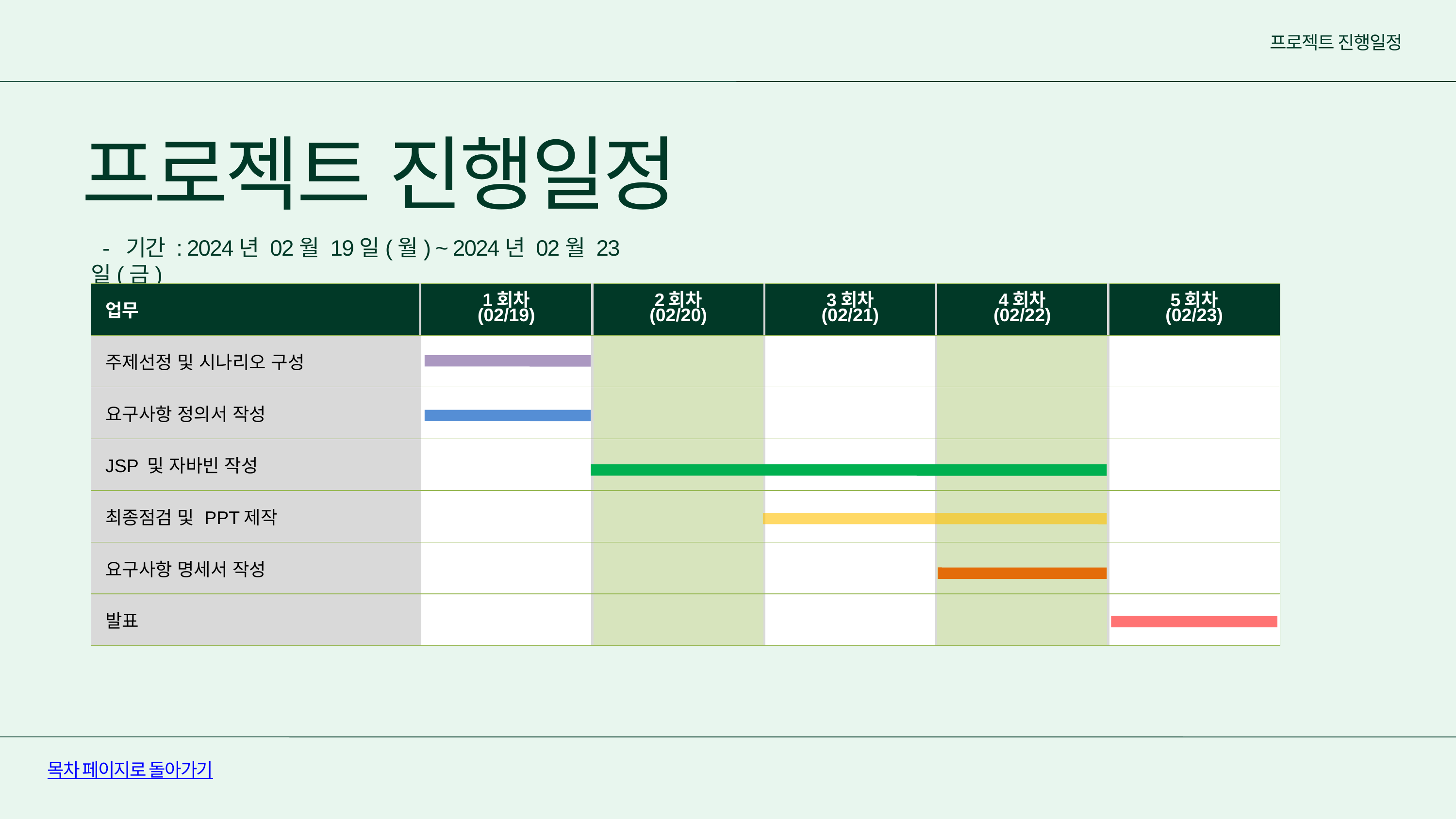

프로젝트 진행일정

프로젝트 진행일정
  -  기간 : 2024년 02월 19일(월) ~ 2024년 02월 23일(금)

| 업무 | 1회차 (02/19) | 2회차 (02/20) | 3회차 (02/21) | 4회차 (02/22) | 5회차 (02/23) |
| --- | --- | --- | --- | --- | --- |
| 주제선정 및 시나리오 구성 |  |  |  |  |  |
| 요구사항 정의서 작성 |  |  |  |  |  |
| JSP 및 자바빈 작성 |  |  |  |  |  |
| 최종점검 및 PPT제작 |  |  |  |  |  |
| 요구사항 명세서 작성 |  |  |  |  |  |
| 발표 |  |  |  |  |  |

목차 페이지로 돌아가기